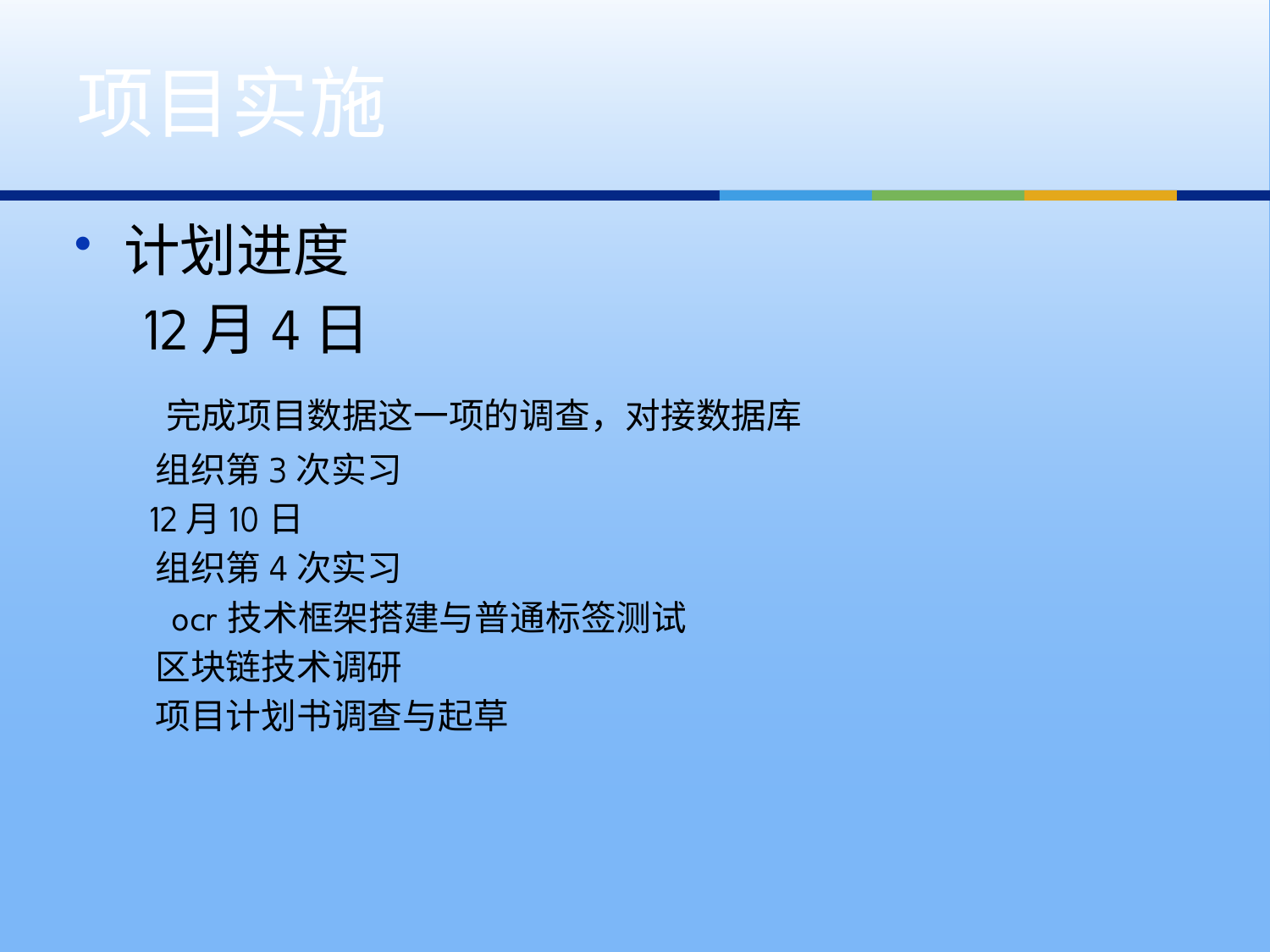

# 项目实施
计划进度
    12月4日
      完成项目数据这一项的调查，对接数据库
         组织第3次实习
       12月10日
         组织第4次实习
         ocr技术框架搭建与普通标签测试
         区块链技术调研
         项目计划书调查与起草